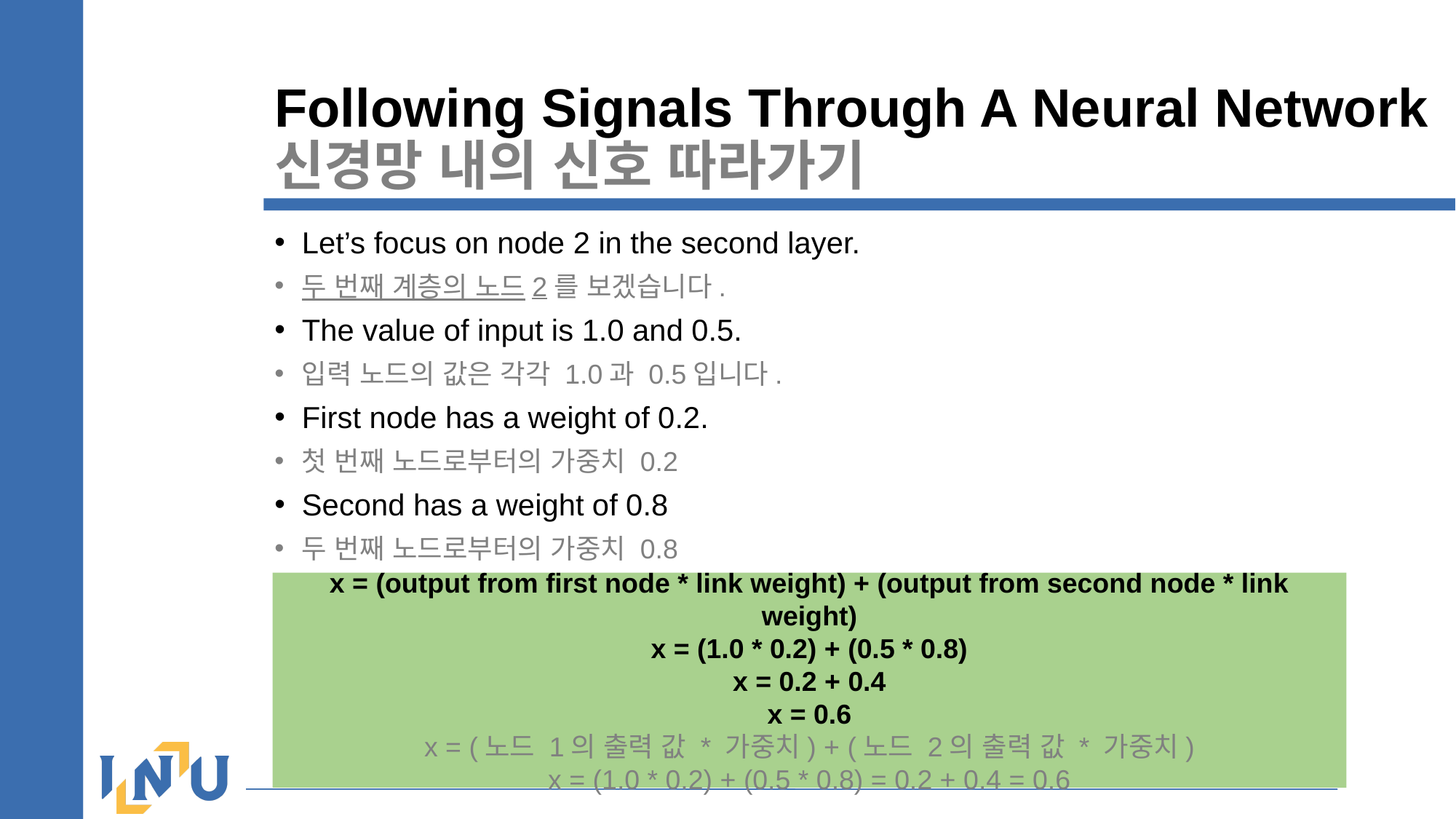

Following Signals Through A Neural Network
신경망 내의 신호 따라가기
Let’s focus on node 2 in the second layer.
두 번째 계층의 노드2를 보겠습니다.
The value of input is 1.0 and 0.5.
입력 노드의 값은 각각 1.0과 0.5입니다.
First node has a weight of 0.2.
첫 번째 노드로부터의 가중치 0.2
Second has a weight of 0.8
두 번째 노드로부터의 가중치 0.8
x = (output from first node * link weight) + (output from second node * link weight)
x = (1.0 * 0.2) + (0.5 * 0.8)
x = 0.2 + 0.4
x = 0.6
x = (노드 1의 출력 값 * 가중치) + (노드 2의 출력 값 * 가중치)
x = (1.0 * 0.2) + (0.5 * 0.8) = 0.2 + 0.4 = 0.6
23